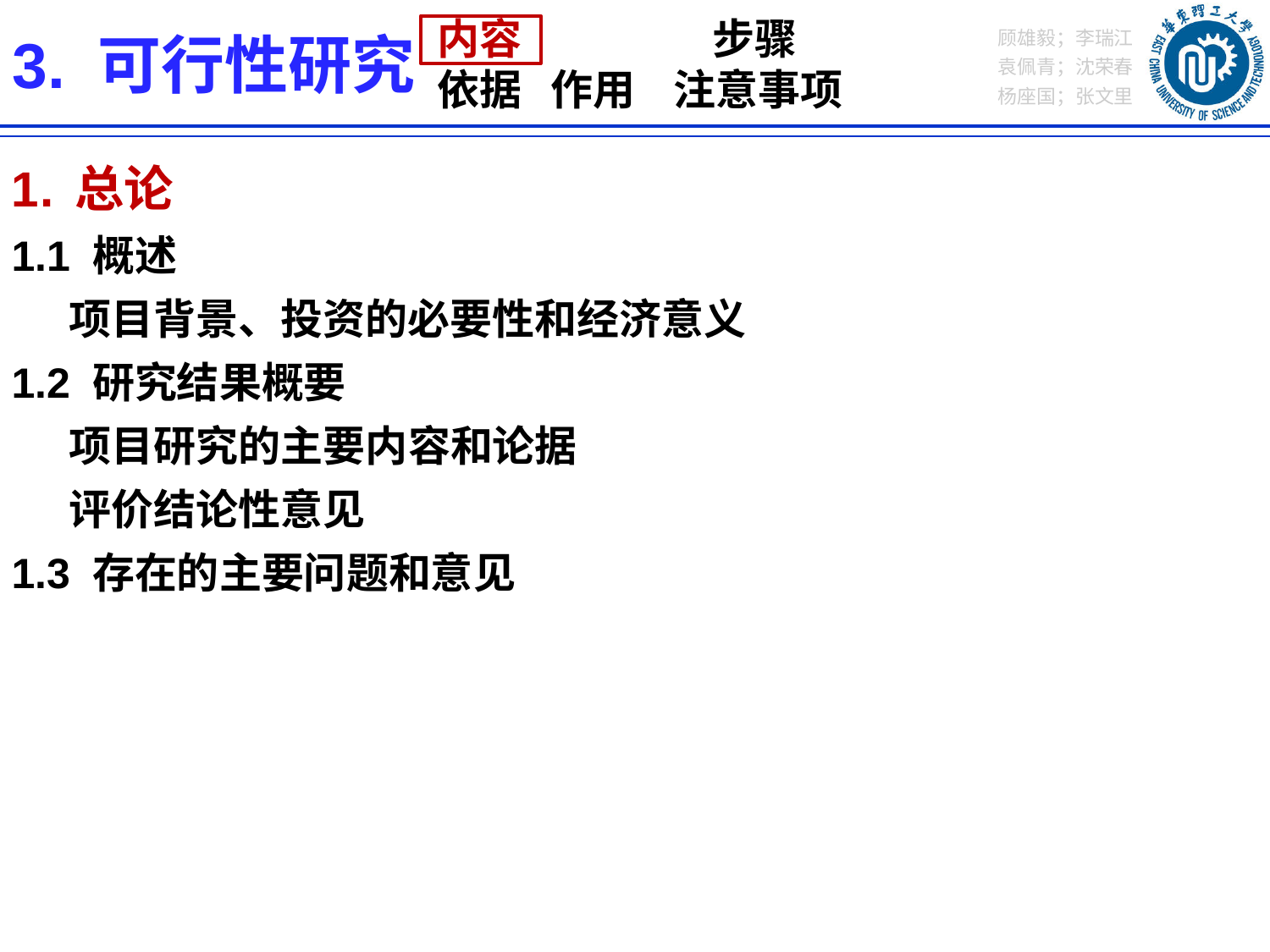

内容                    步骤
依据   作用    注意事项

3. 可行性研究
总论
1.1 概述
     项目背景、投资的必要性和经济意义
1.2 研究结果概要
     项目研究的主要内容和论据
     评价结论性意见
1.3 存在的主要问题和意见